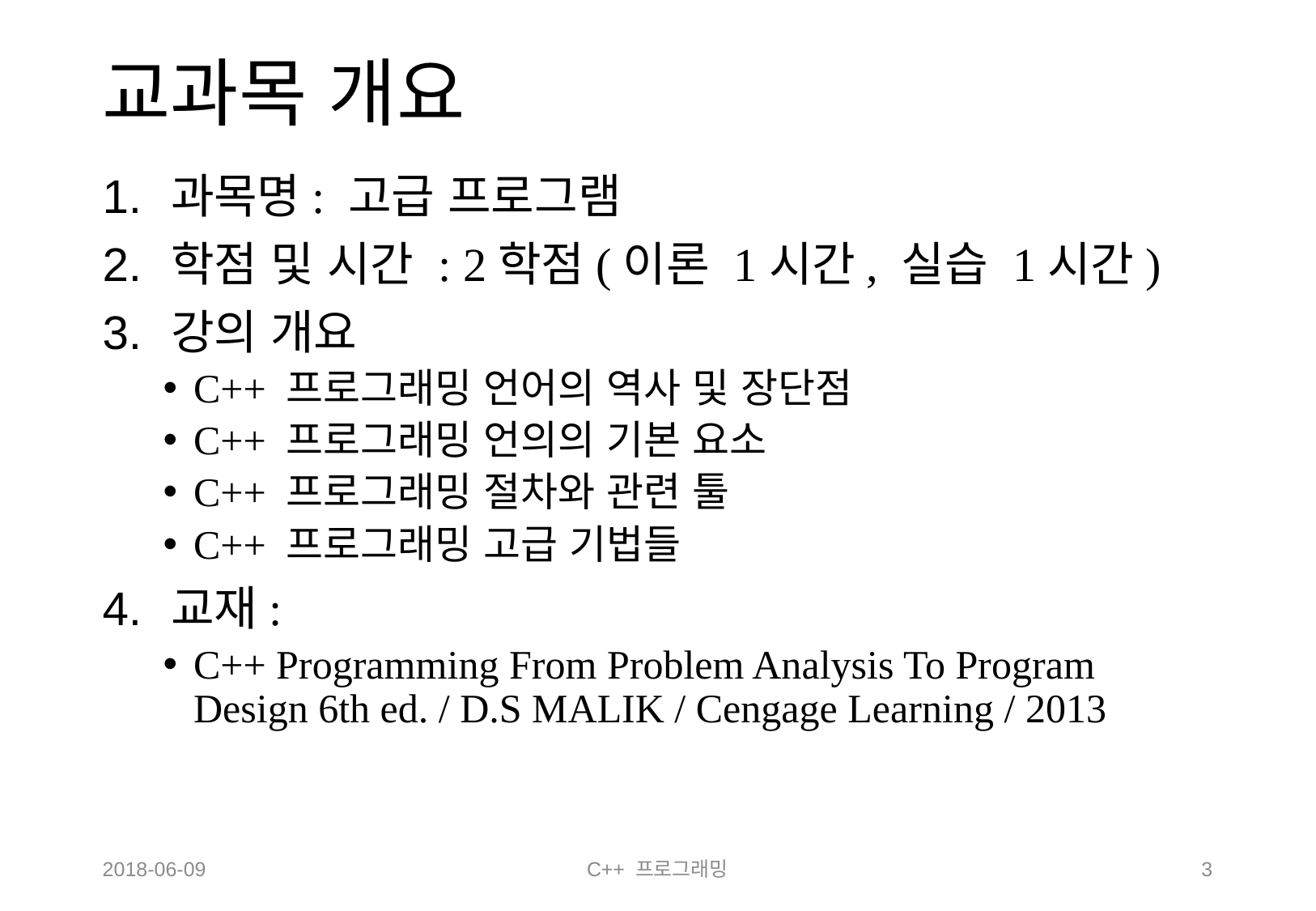

# 교과목 개요
과목명: 고급 프로그램
학점 및 시간 : 2학점(이론 1시간, 실습 1시간)
강의 개요
C++ 프로그래밍 언어의 역사 및 장단점
C++ 프로그래밍 언의의 기본 요소
C++ 프로그래밍 절차와 관련 툴
C++ 프로그래밍 고급 기법들
교재:
C++ Programming From Problem Analysis To Program Design 6th ed. / D.S MALIK / Cengage Learning / 2013

2018-06-09
C++ 프로그래밍
3